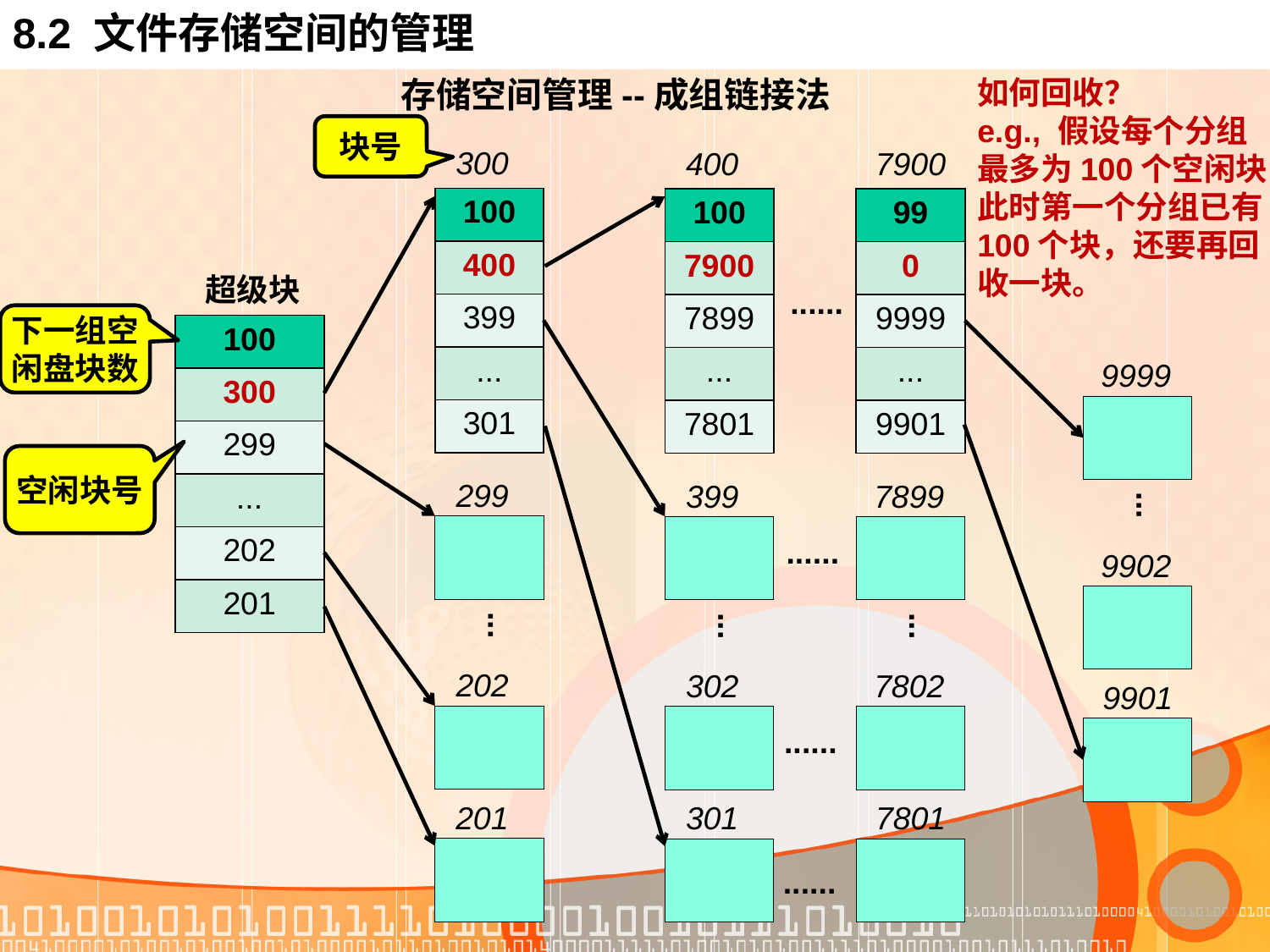

# 8.2 文件存储空间的管理
存储空间管理--成组链接法
如何回收？
e.g., 假设每个分组最多为100个空闲块，此时第一个分组已有100个块，还要再回收一块。
块号
300
400
7900
| 100 |
| --- |
| 400 |
| 399 |
| ... |
| 301 |
| 100 |
| --- |
| 7900 |
| 7899 |
| ... |
| 7801 |
| 99 |
| --- |
| 0 |
| 9999 |
| ... |
| 9901 |
超级块
......
下一组空
闲盘块数
| 100 |
| --- |
| 300 |
| 299 |
| ... |
| 202 |
| 201 |
9999

空闲块号
299
399
7899
...

......
9902

...
...
...
202
302
7802
9901

......

201
301
7801

......